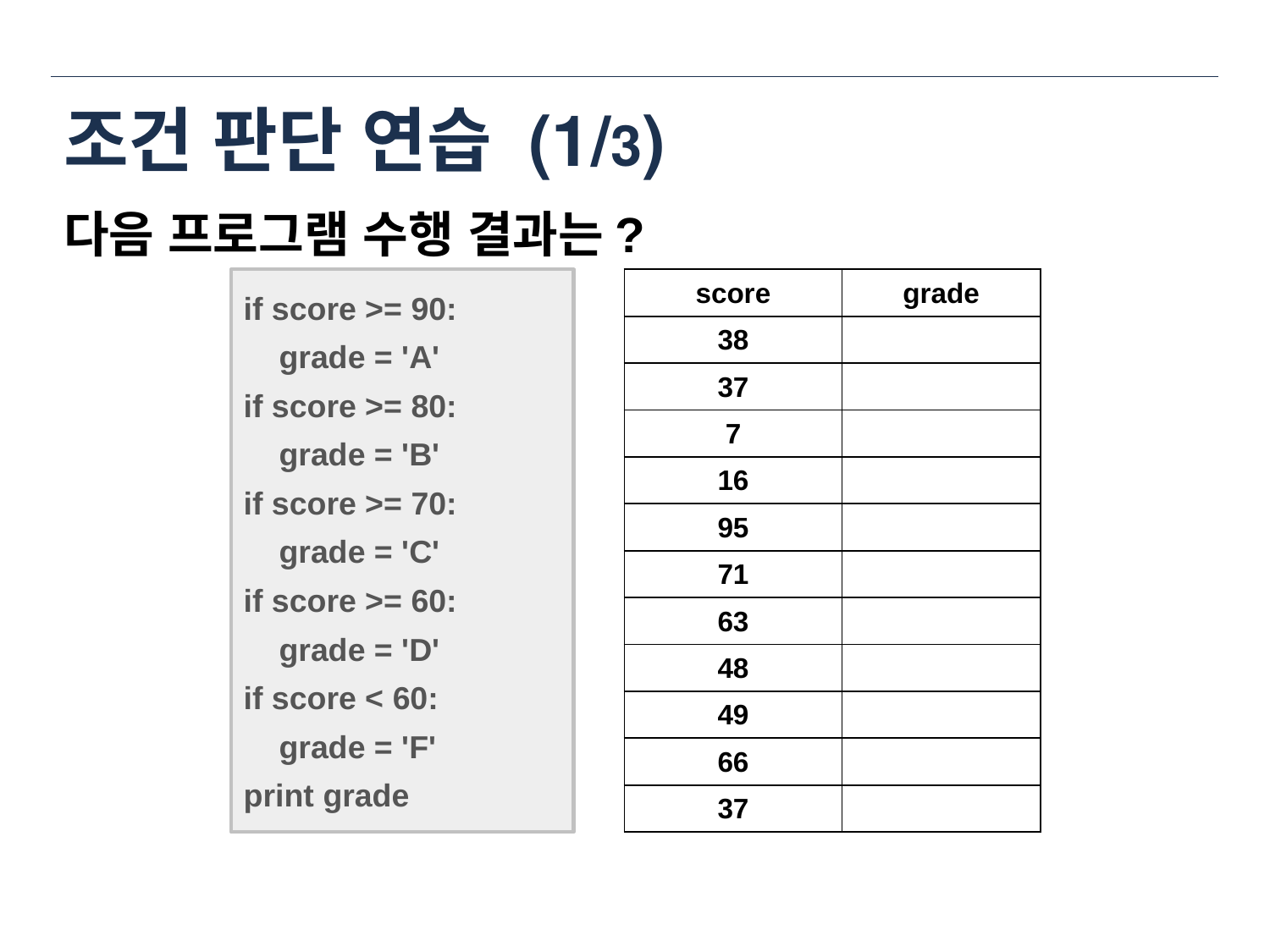

# 조건 판단 연습 (1/3)
다음 프로그램 수행 결과는?
if score >= 90:
    grade = 'A'
if score >= 80:
    grade = 'B'
if score >= 70:
    grade = 'C'
if score >= 60:
    grade = 'D'
if score < 60:
    grade = 'F'
print grade
| score | grade |
| --- | --- |
| 38 |  |
| 37 |  |
| 7 |  |
| 16 |  |
| 95 |  |
| 71 |  |
| 63 |  |
| 48 |  |
| 49 |  |
| 66 |  |
| 37 |  |